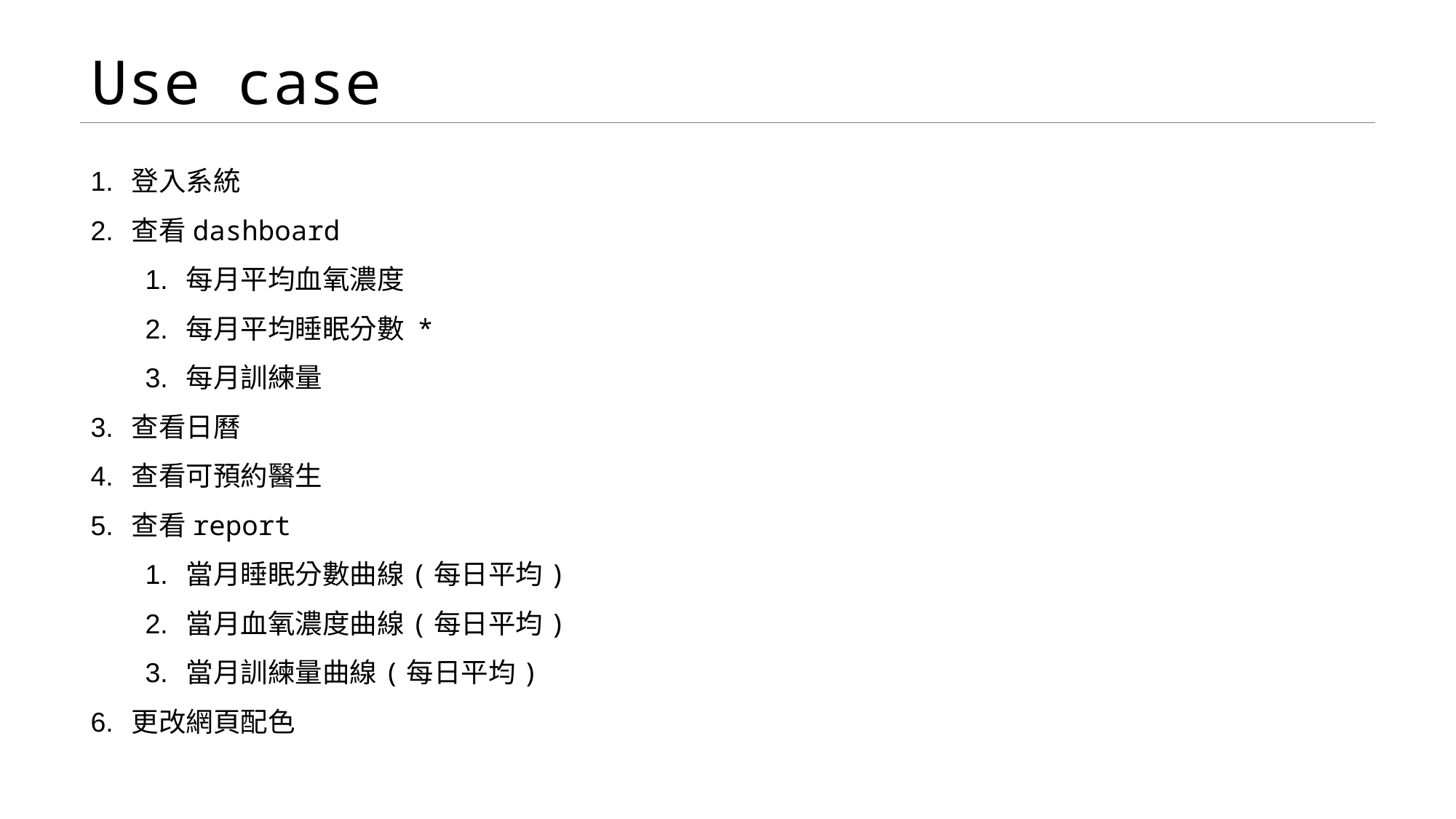

# Use case
登入系統
查看dashboard
每月平均血氧濃度
每月平均睡眠分數 *
每月訓練量
查看日曆
查看可預約醫生
查看report
當月睡眠分數曲線(每日平均)
當月血氧濃度曲線(每日平均)
當月訓練量曲線(每日平均)
更改網頁配色